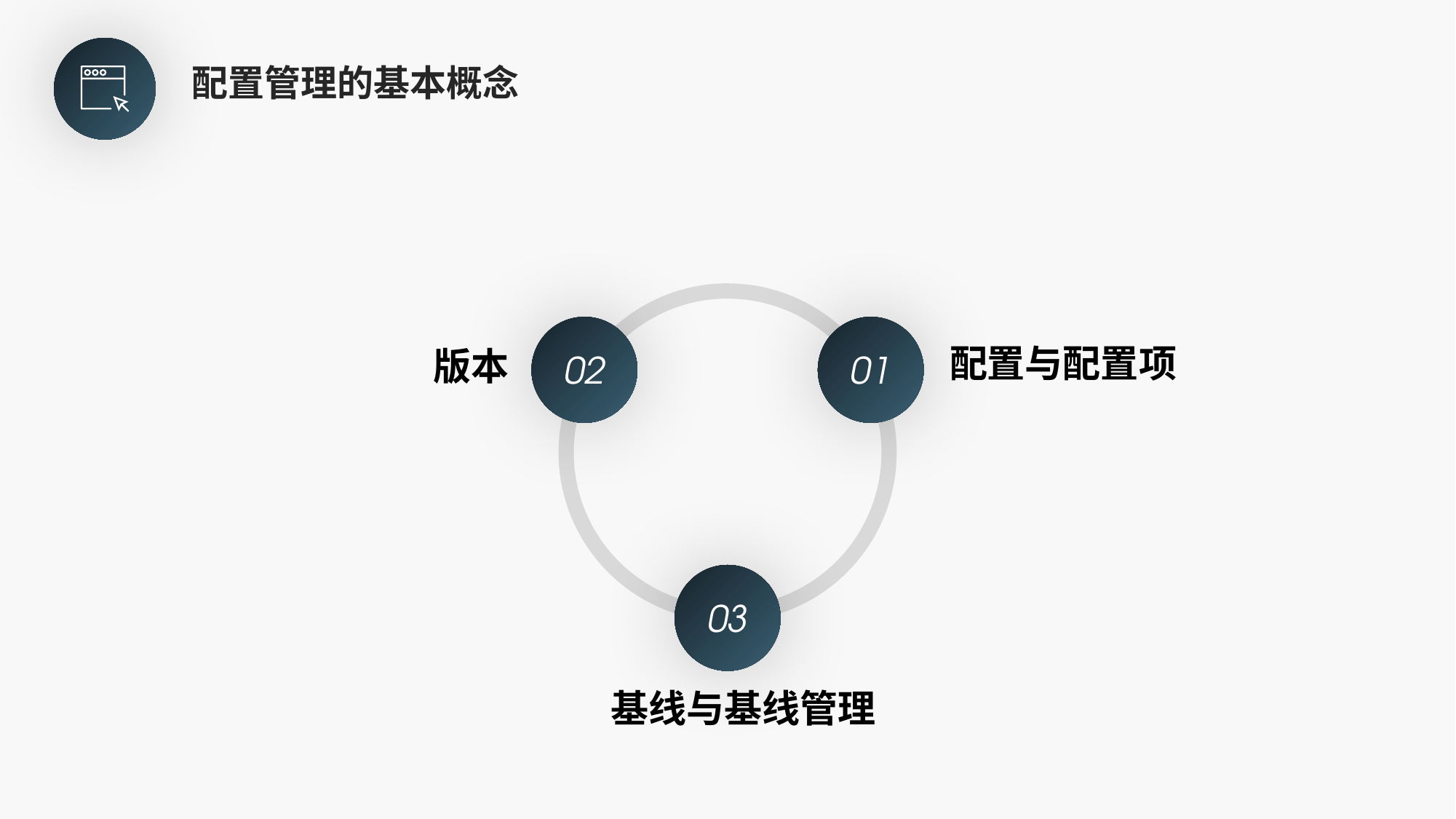

配置管理的基本概念

02
01
03

版本
配置与配置项

基线与基线管理